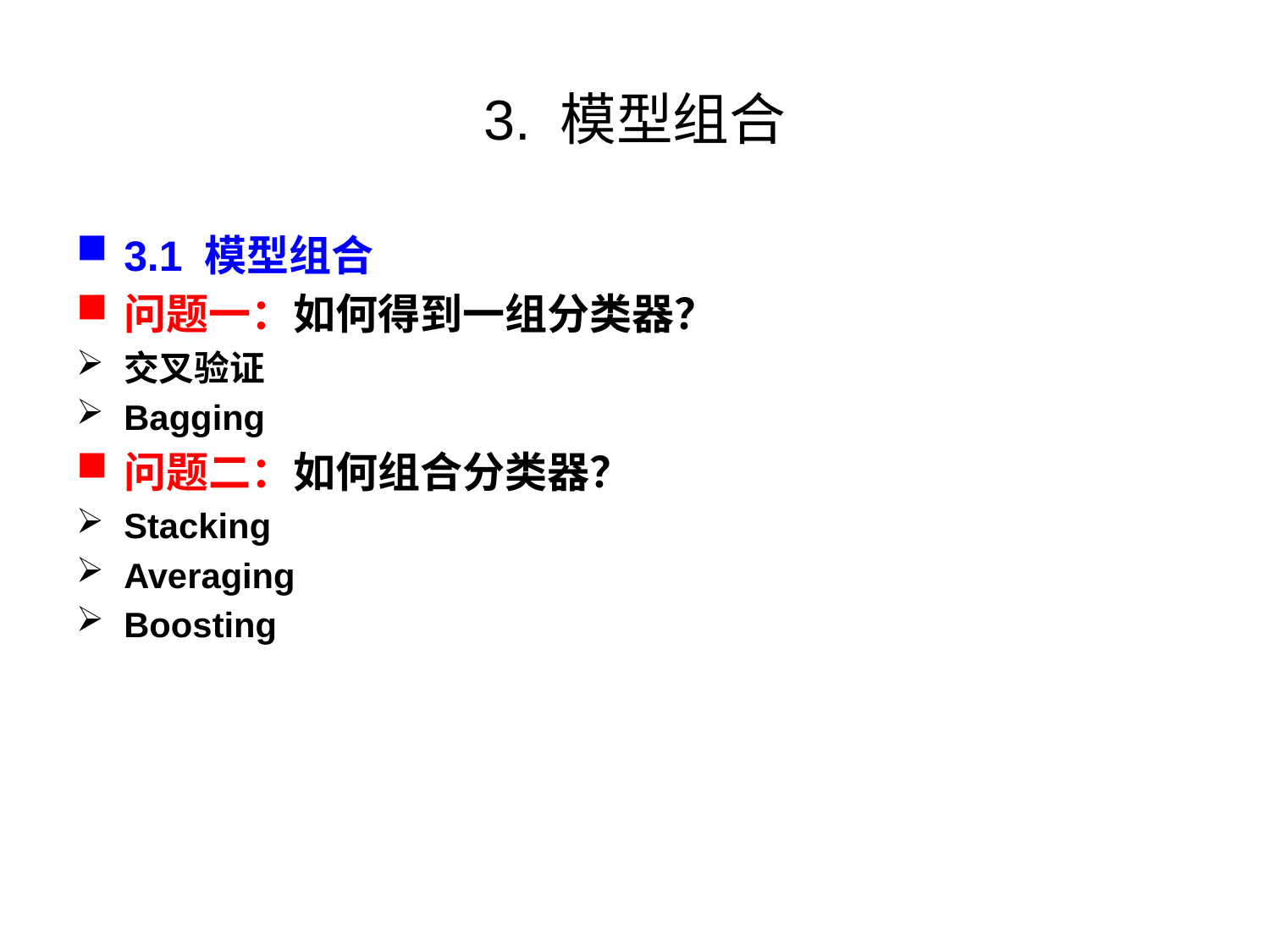

# 3. 模型组合
3.1 模型组合
问题一：如何得到一组分类器？
交叉验证
Bagging
问题二：如何组合分类器？
Stacking
Averaging
Boosting